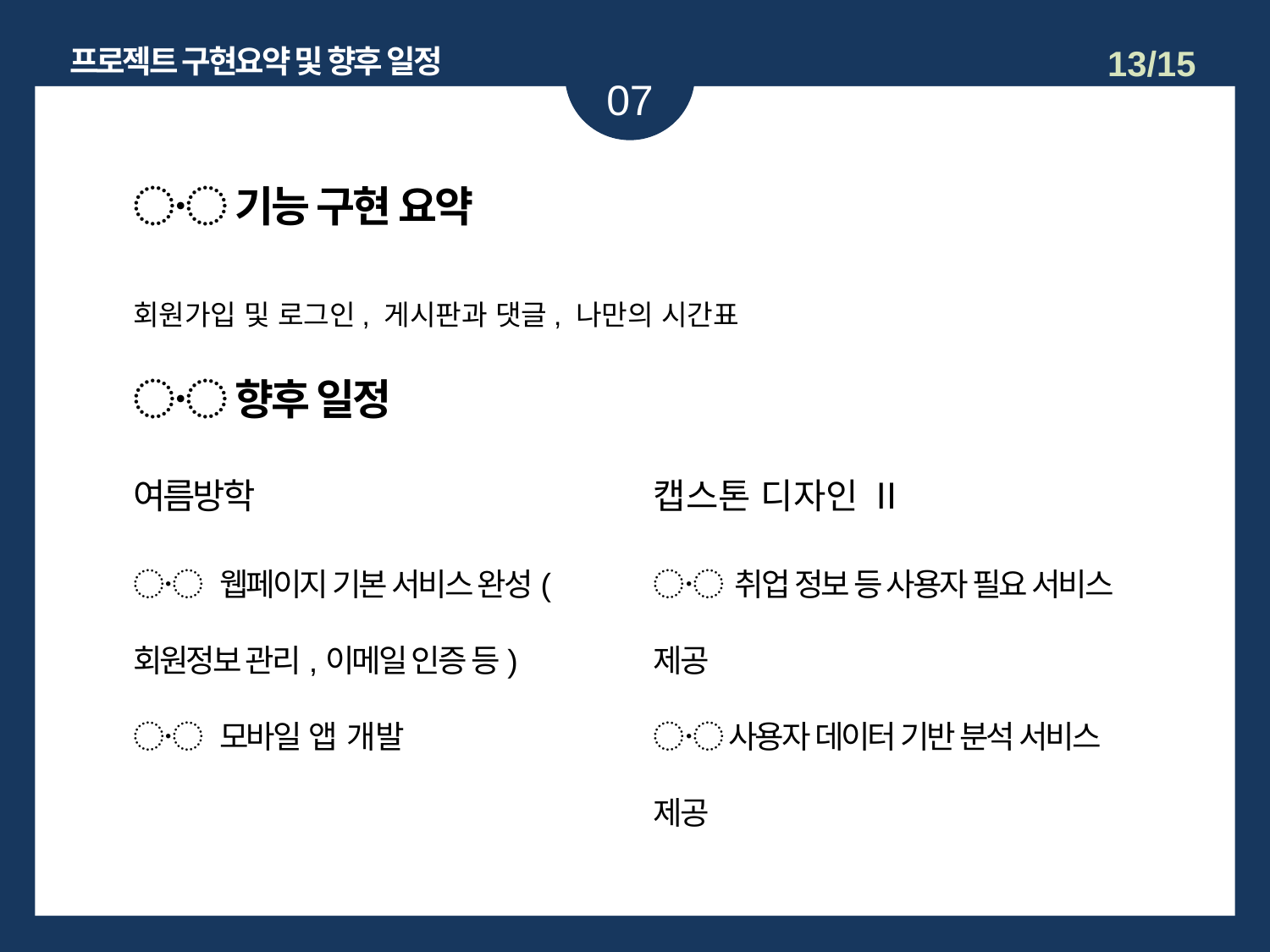

프로젝트 구현요약 및 향후 일정
13/15
07

〮 기능 구현 요약
회원가입 및 로그인, 게시판과 댓글, 나만의 시간표
〮 향후 일정
캡스톤 디자인 Ⅱ
여름방학
〮  웹페이지 기본 서비스 완성(회원정보 관리,이메일 인증 등)
〮  모바일 앱 개발
〮  취업 정보 등 사용자 필요 서비스 제공
〮 사용자 데이터 기반 분석 서비스 제공